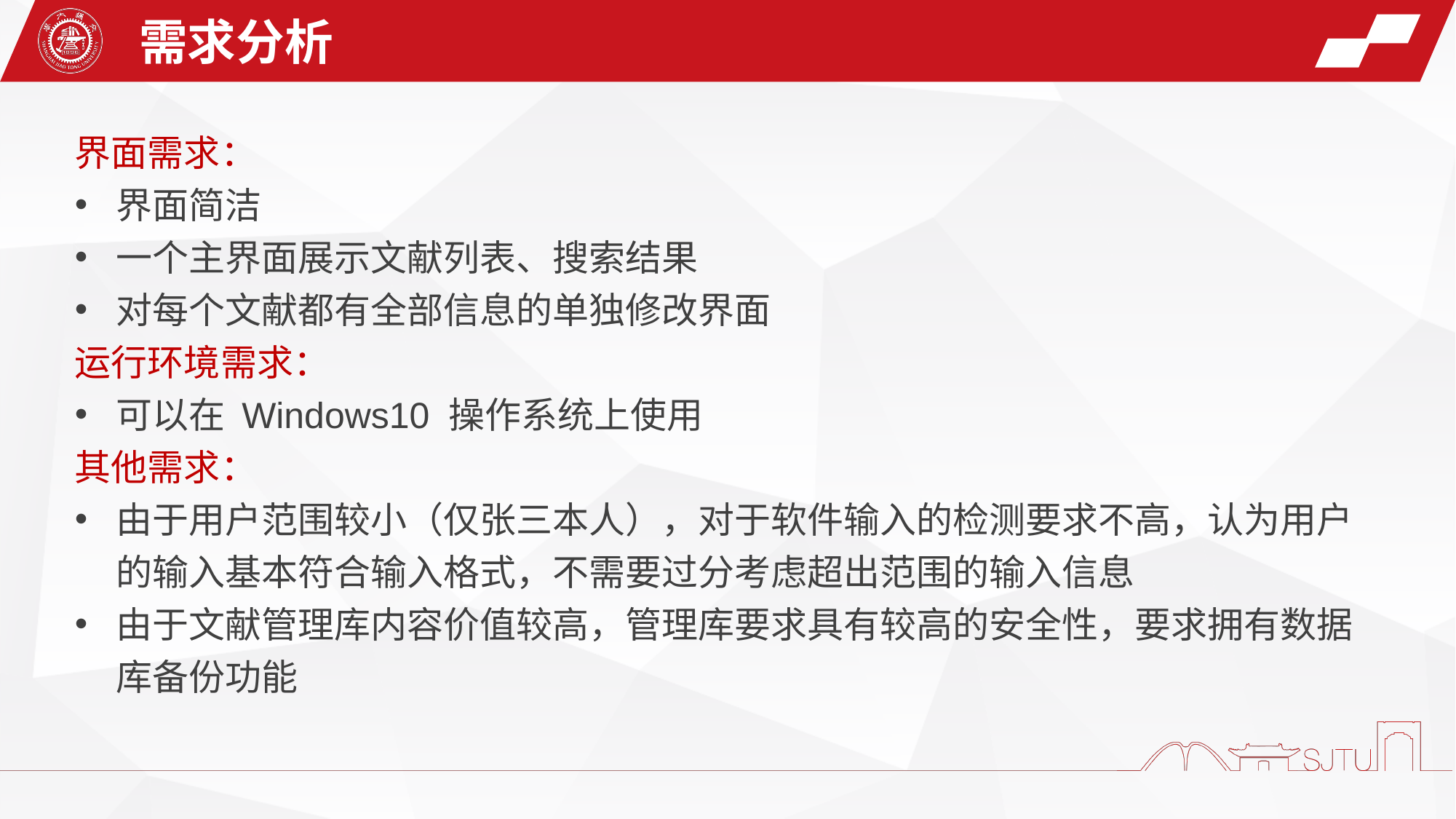

需求分析
界面需求：
界面简洁
一个主界面展示文献列表、搜索结果
对每个文献都有全部信息的单独修改界面
运行环境需求：
可以在 Windows10 操作系统上使用
其他需求：
由于用户范围较小（仅张三本人），对于软件输入的检测要求不高，认为用户的输入基本符合输入格式，不需要过分考虑超出范围的输入信息
由于文献管理库内容价值较高，管理库要求具有较高的安全性，要求拥有数据库备份功能